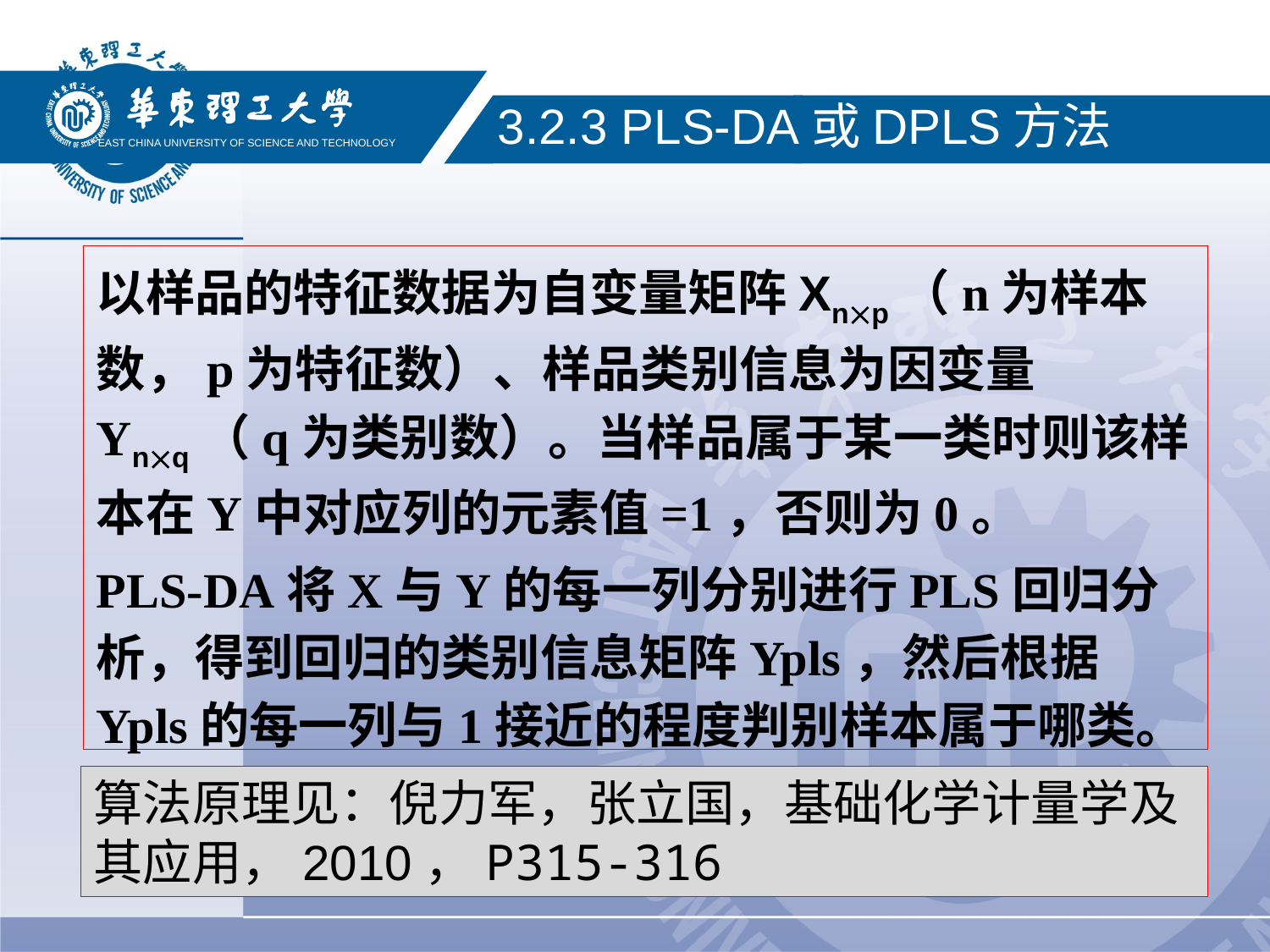

EAST CHINA UNIVERSITY OF SCIENCE AND TECHNOLOGY
3.2.3 PLS-DA或DPLS方法

以样品的特征数据为自变量矩阵Xn×p（n为样本数，p为特征数）、样品类别信息为因变量Yn×q（q为类别数）。当样品属于某一类时则该样本在Y中对应列的元素值=1，否则为0。
PLS-DA将X与Y的每一列分别进行PLS回归分析，得到回归的类别信息矩阵Ypls，然后根据Ypls的每一列与1接近的程度判别样本属于哪类。
算法原理见：倪力军，张立国，基础化学计量学及其应用，2010，P315-316